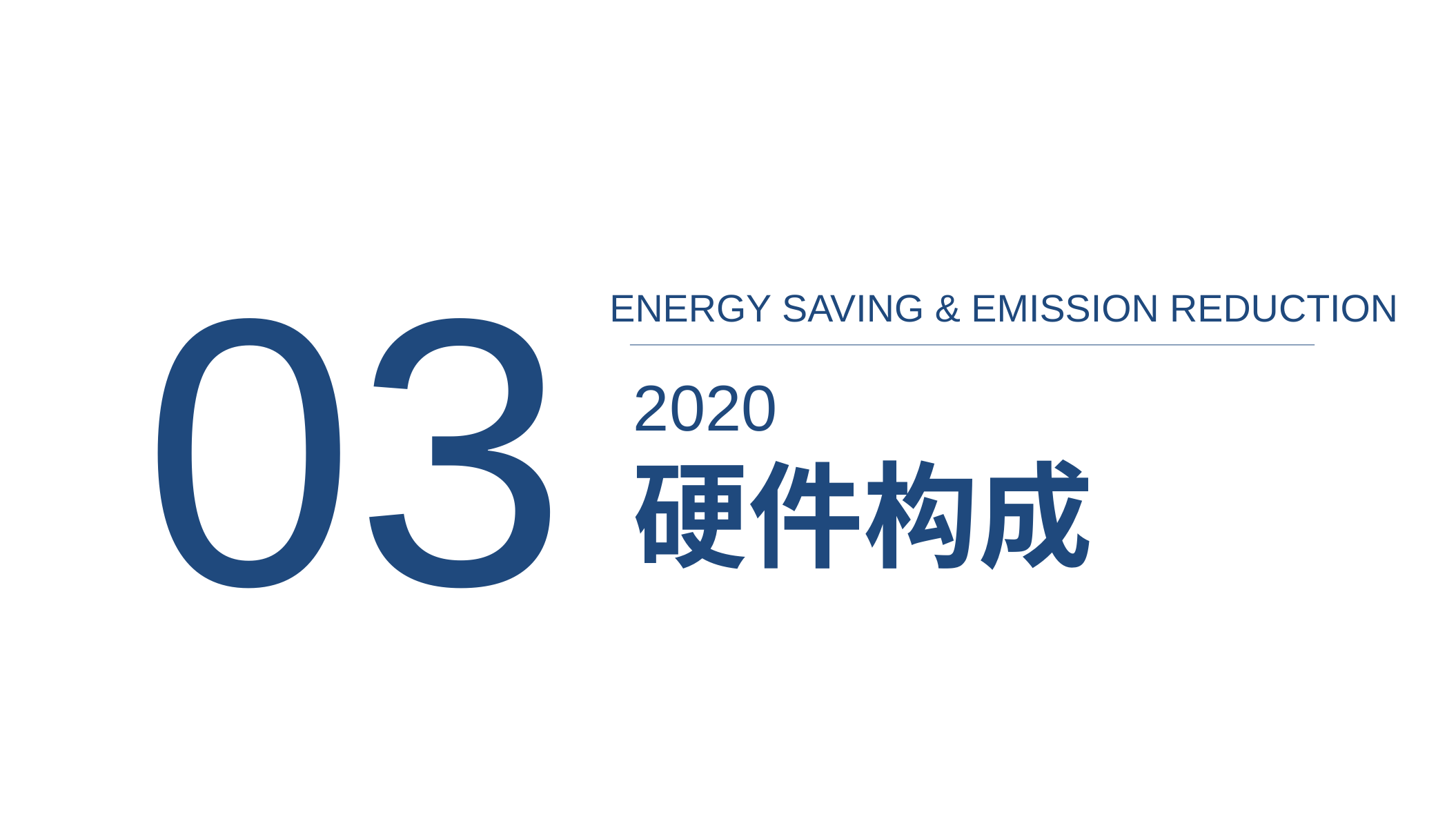

03
ENERGY SAVING & EMISSION REDUCTION

2020
硬件构成